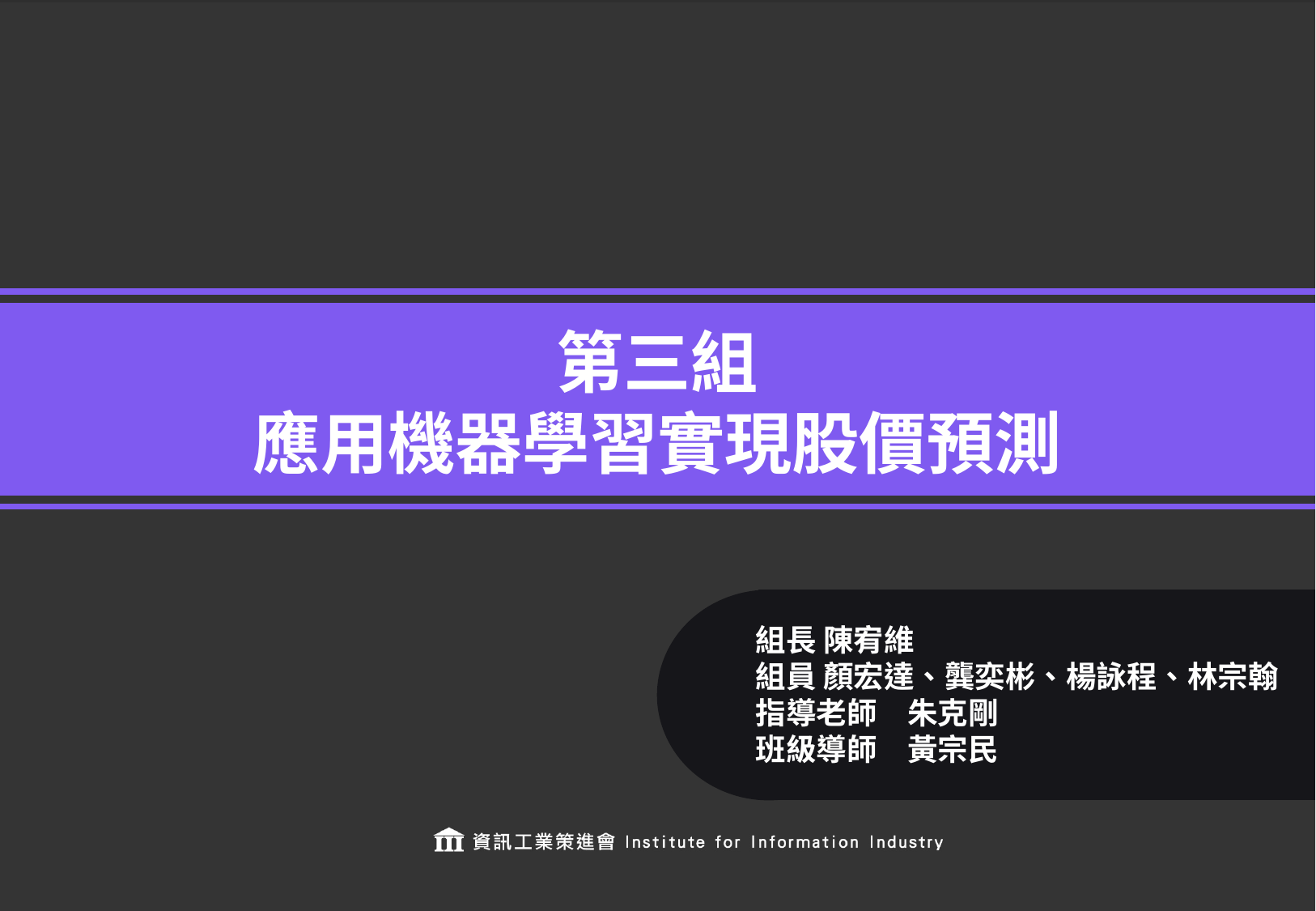

第三組
應用機器學習實現股價預測

組長 陳宥維
組員 顏宏達、龔奕彬、楊詠程、林宗翰
指導老師　朱克剛
班級導師　黃宗民